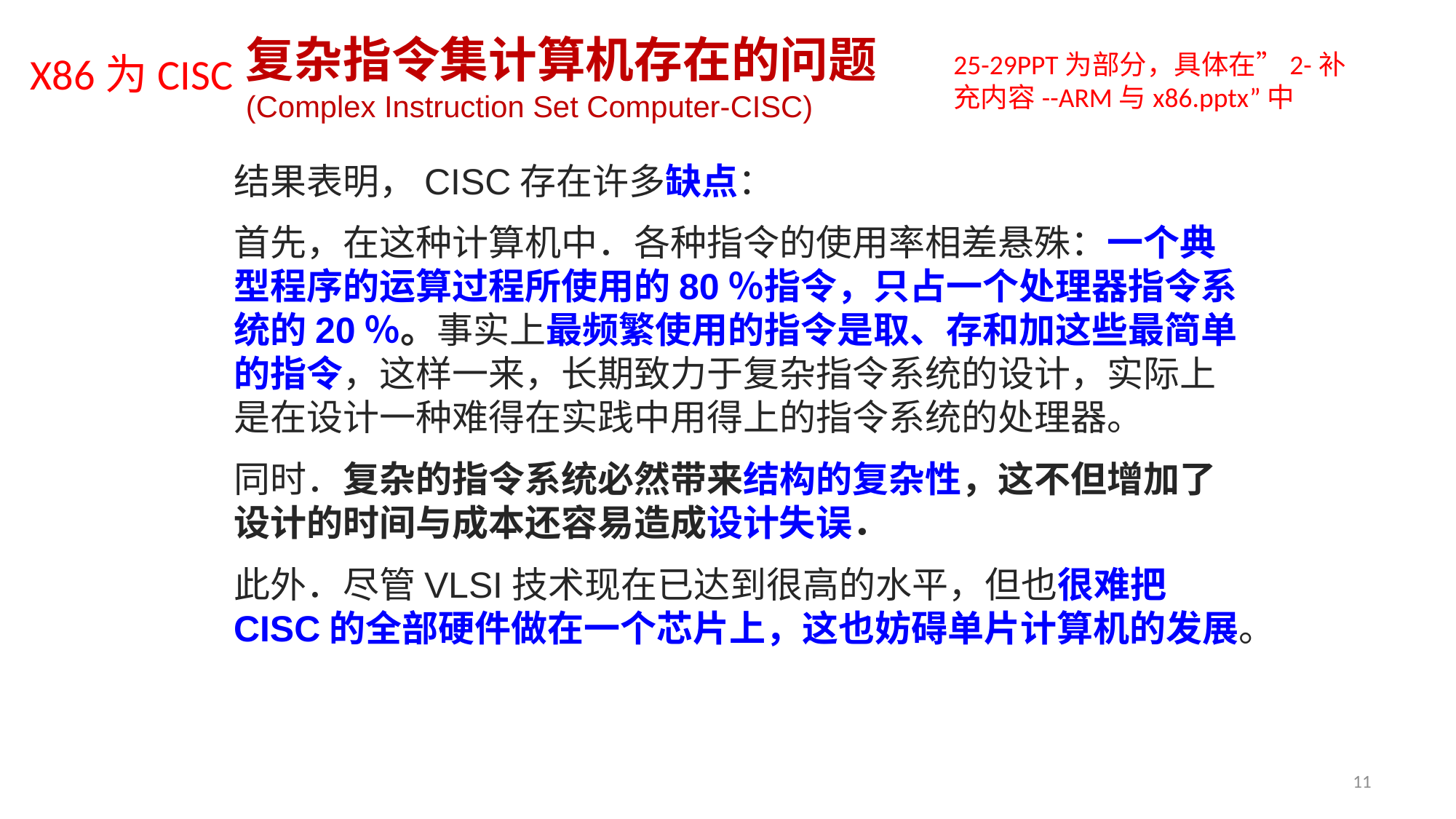

复杂指令集计算机存在的问题
(Complex Instruction Set Computer-CISC)
X86为CISC
25-29PPT为部分，具体在”2-补充内容--ARM与x86.pptx”中
结果表明，CISC存在许多缺点：

首先，在这种计算机中．各种指令的使用率相差悬殊：一个典型程序的运算过程所使用的80％指令，只占一个处理器指令系统的20％。事实上最频繁使用的指令是取、存和加这些最简单的指令，这样一来，长期致力于复杂指令系统的设计，实际上是在设计一种难得在实践中用得上的指令系统的处理器。

同时．复杂的指令系统必然带来结构的复杂性，这不但增加了设计的时间与成本还容易造成设计失误．

此外．尽管VLSI技术现在已达到很高的水平，但也很难把CISC的全部硬件做在一个芯片上，这也妨碍单片计算机的发展。

11